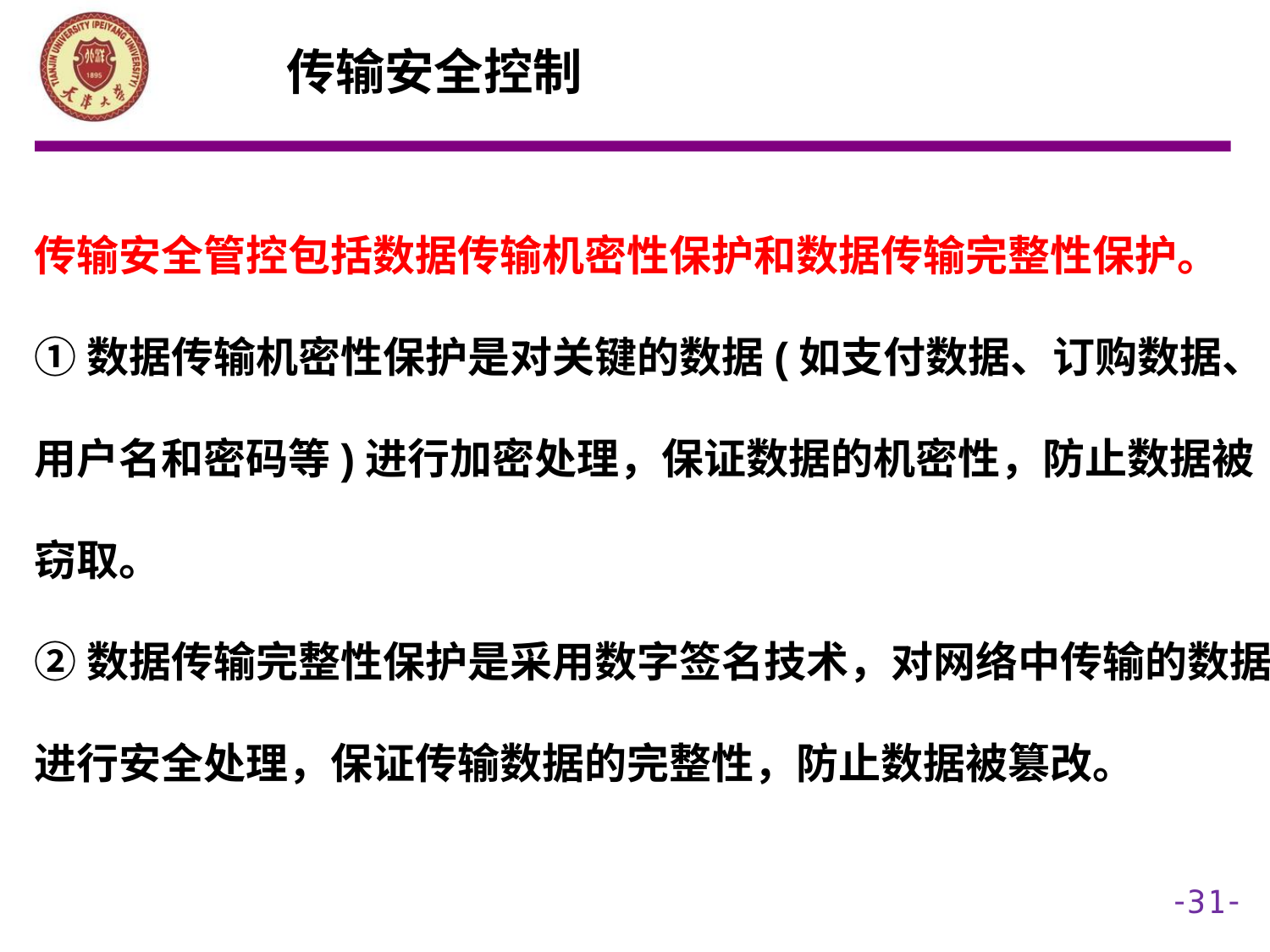

传输安全控制
传输安全管控包括数据传输机密性保护和数据传输完整性保护。
①数据传输机密性保护是对关键的数据(如支付数据、订购数据、用户名和密码等)进行加密处理，保证数据的机密性，防止数据被窃取。
②数据传输完整性保护是采用数字签名技术，对网络中传输的数据进行安全处理，保证传输数据的完整性，防止数据被篡改。